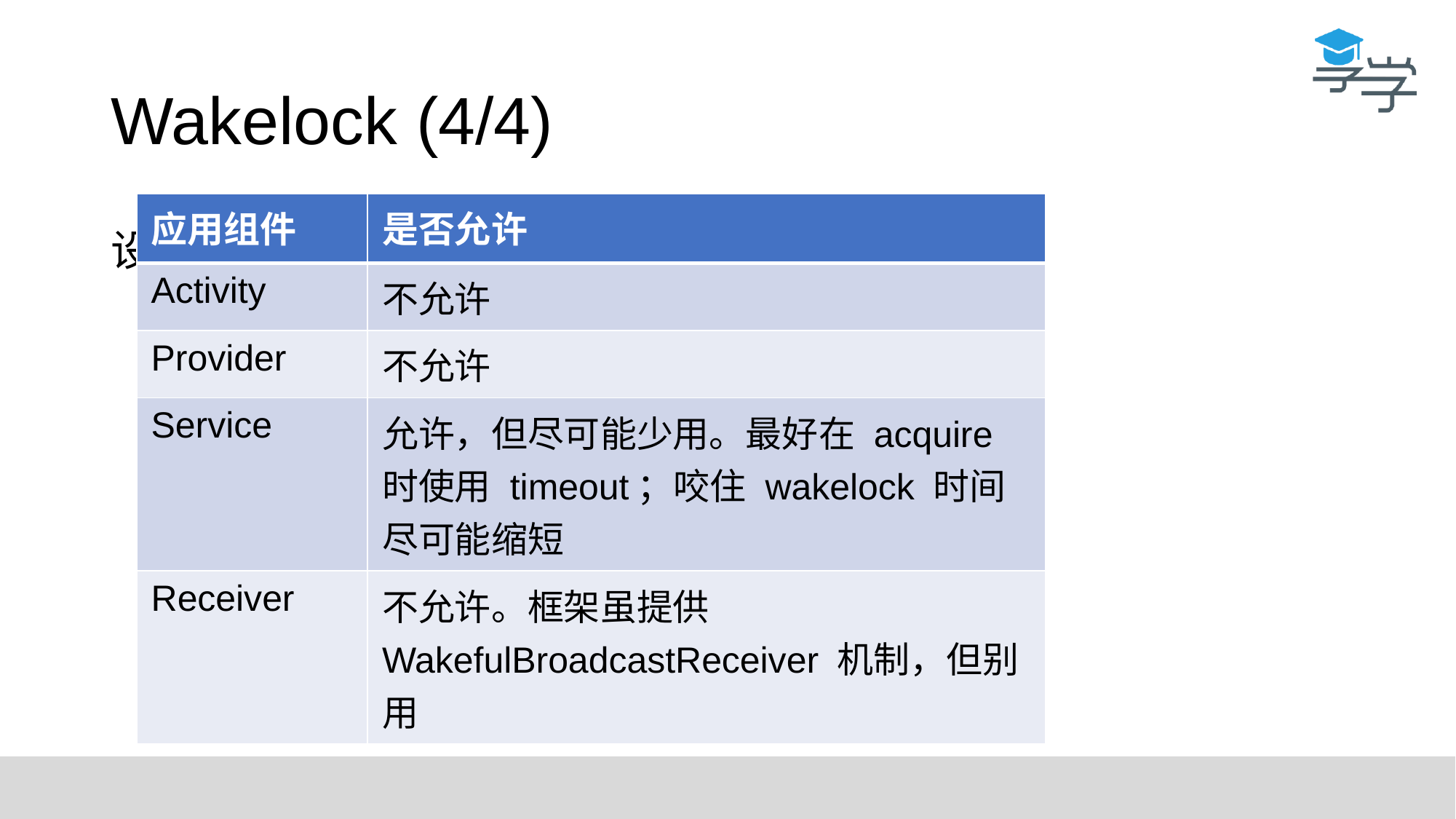

# Wakelock (4/4)
设计与编程上可使用 partial wakelock 的场合

| 应用组件 | 是否允许 |
| --- | --- |
| Activity | 不允许 |
| Provider | 不允许 |
| Service | 允许，但尽可能少用。最好在 acquire 时使用 timeout；咬住 wakelock 时间尽可能缩短 |
| Receiver | 不允许。框架虽提供 WakefulBroadcastReceiver 机制，但别用 |
33